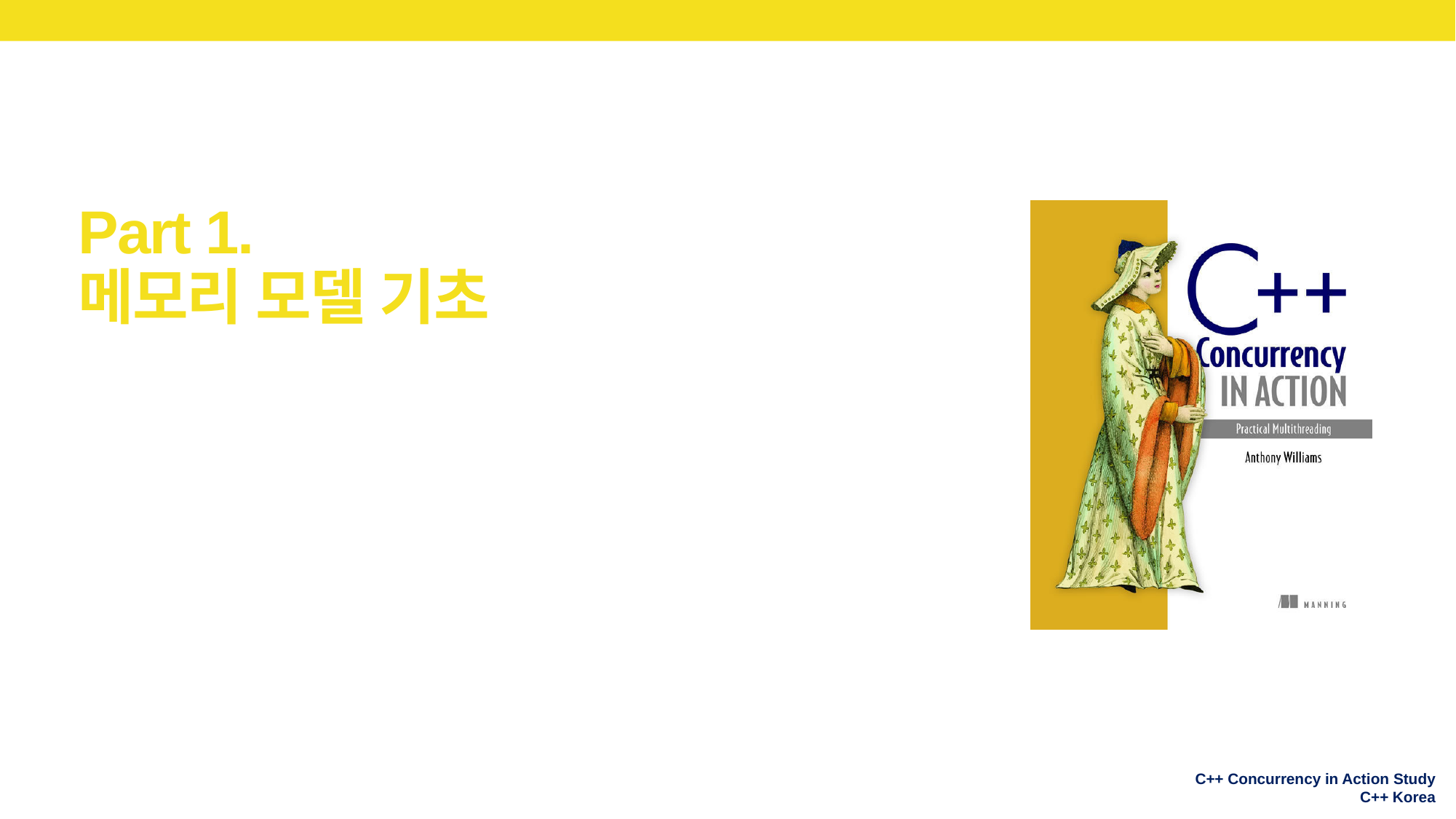

# Part 1. 메모리 모델 기초
4